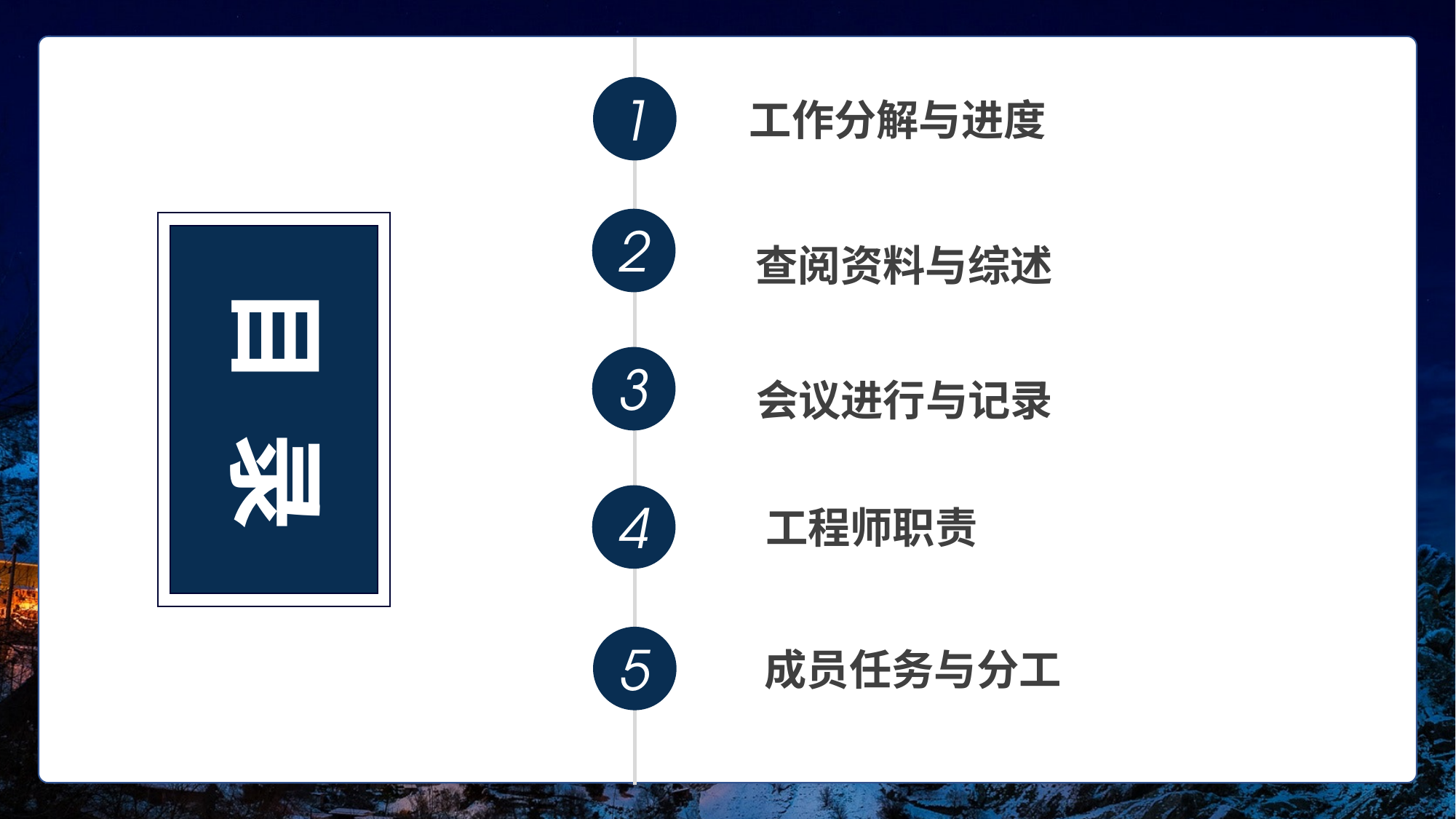

1
工作分解与进度
2

查阅资料与综述
目  录
3
会议进行与记录
4
工程师职责
5
成员任务与分工